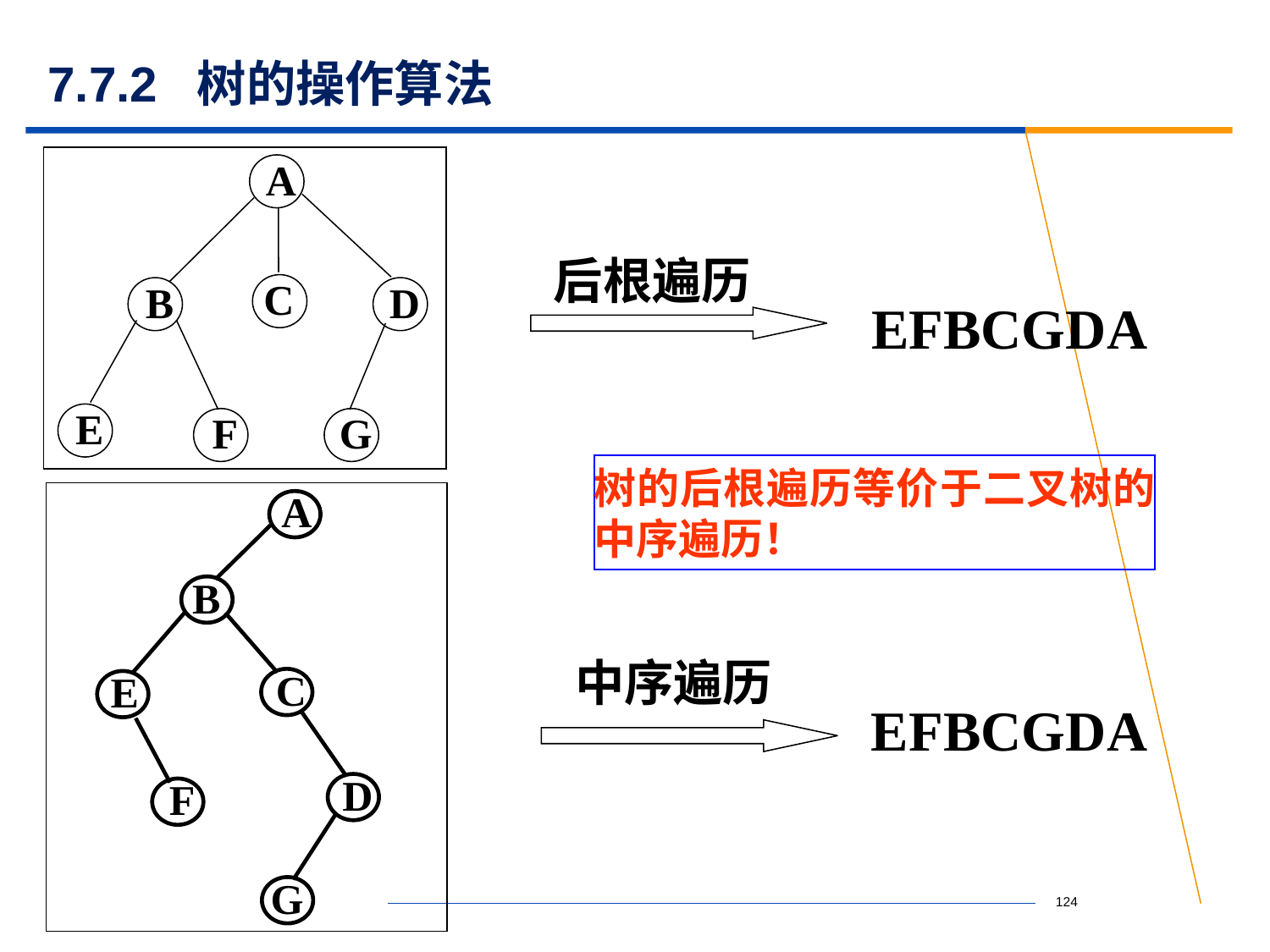

# 7.7.2  树的操作算法
A

C
B

D

E

F

G

后根遍历

EFBCGDA
树的后根遍历等价于二叉树的中序遍历！
A

B

C

E

D

F

G

中序遍历

EFBCGDA